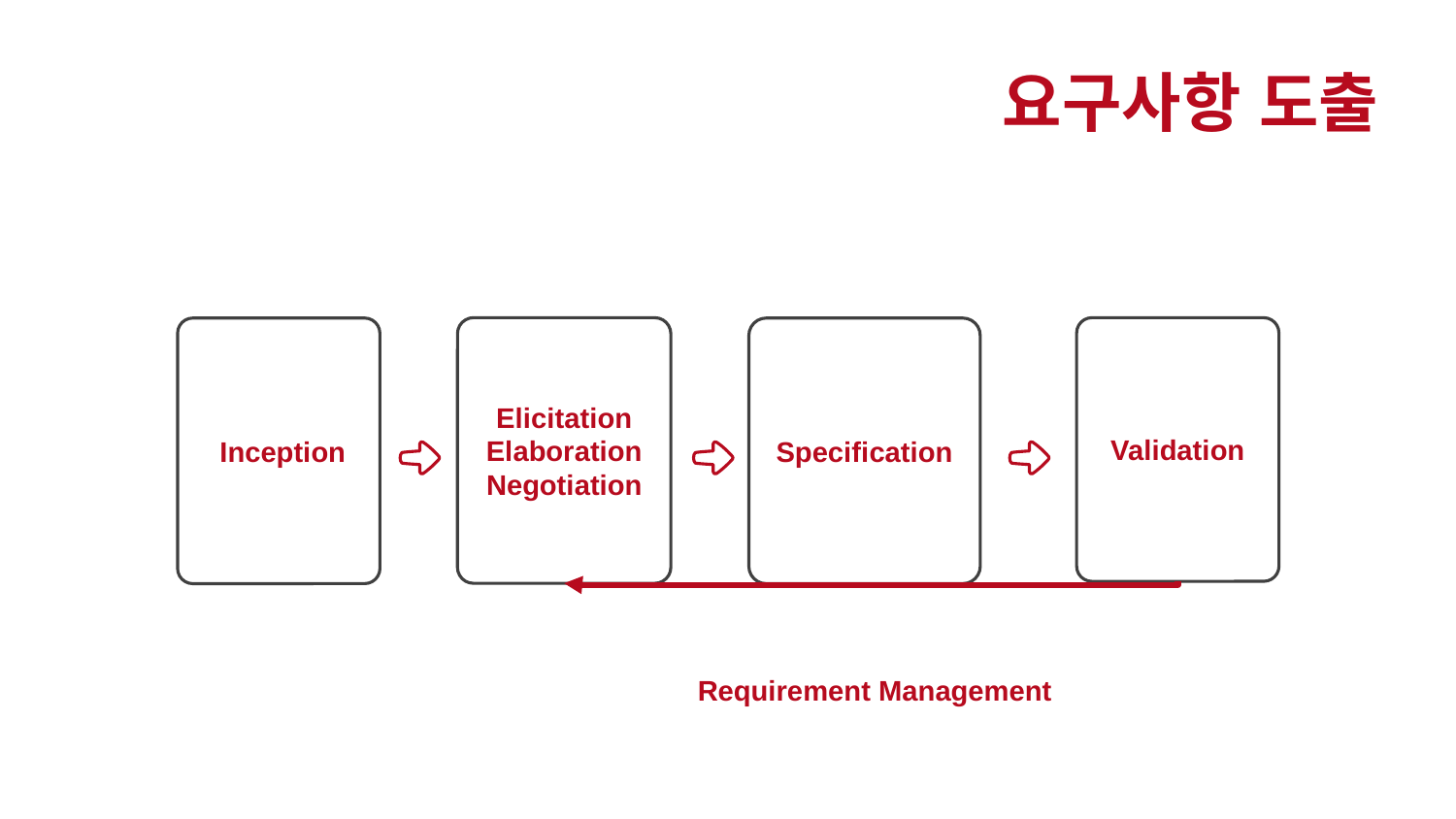

요구사항 도출
Elicitation Elaboration
Negotiation
Validation
 Inception
Specification

Requirement Management